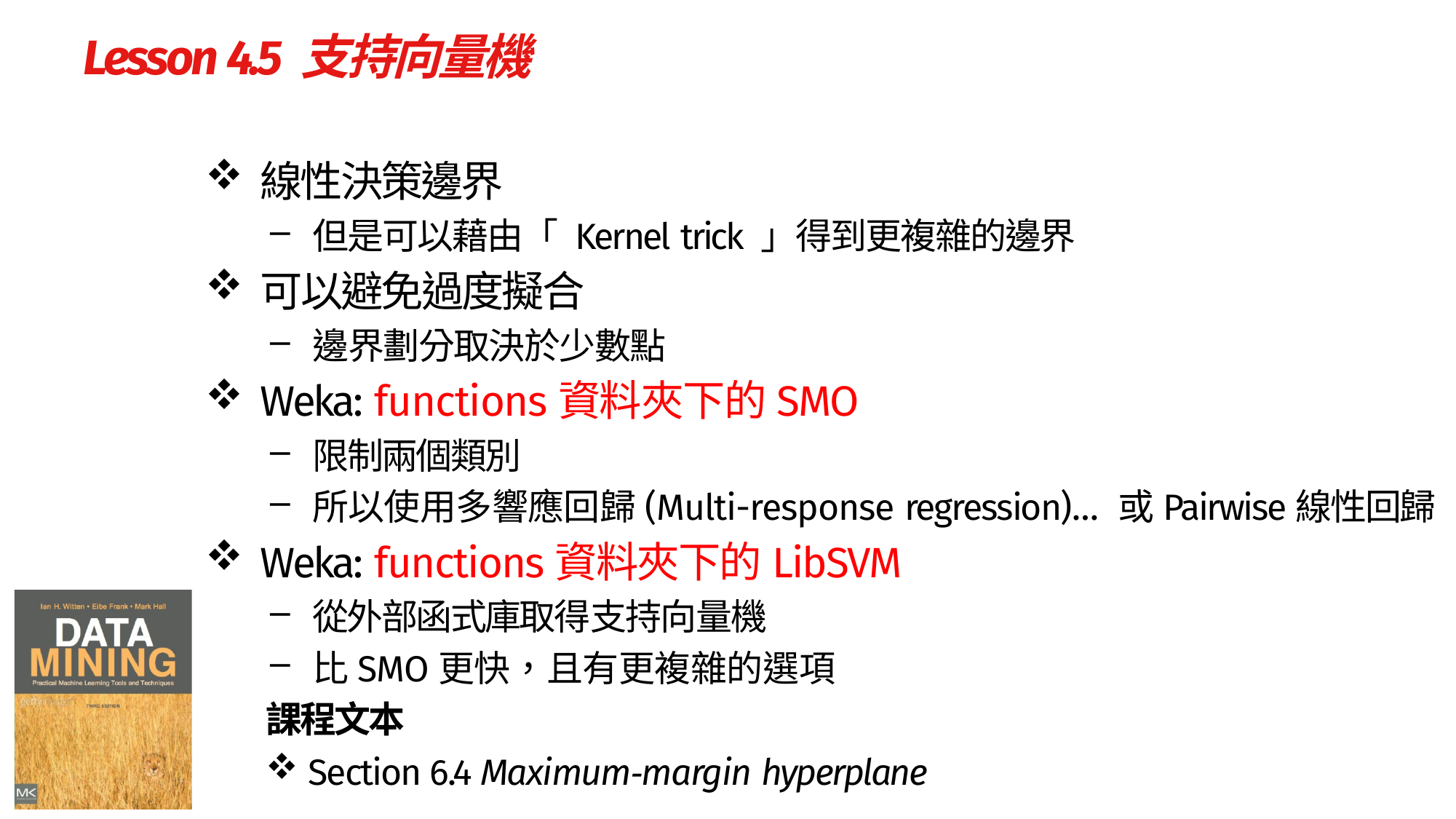

# Lesson 4.5 支持向量機
線性決策邊界
但是可以藉由「 Kernel trick 」得到更複雜的邊界
可以避免過度擬合
邊界劃分取決於少數點
Weka: functions資料夾下的SMO
限制兩個類別
所以使用多響應回歸(Multi-response regression)… 或Pairwise線性回歸
Weka: functions資料夾下的LibSVM
從外部函式庫取得支持向量機
比SMO更快，且有更複雜的選項
課程文本
Section 6.4 Maximum‐margin hyperplane